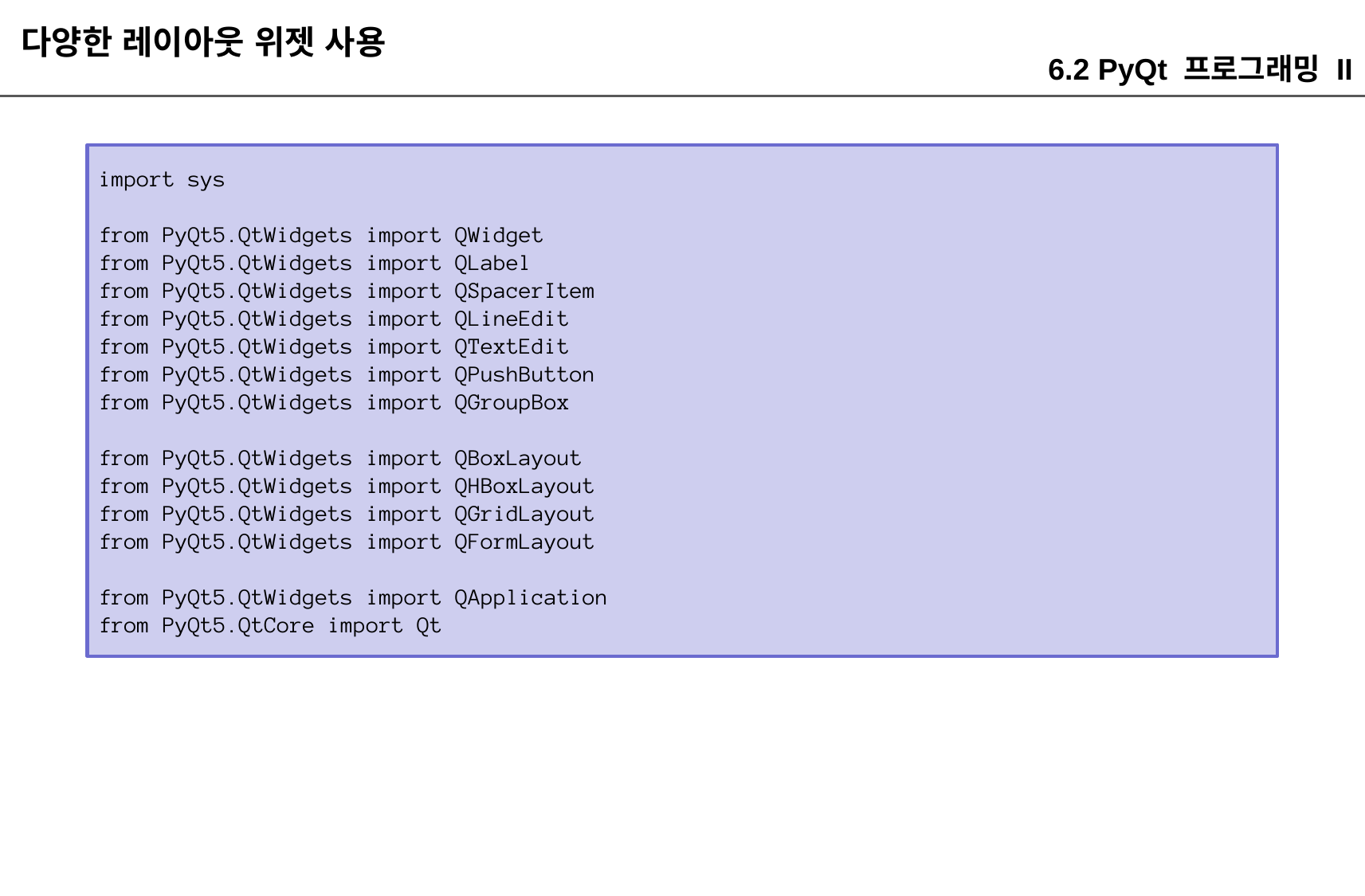

다양한 레이아웃 위젯 사용
6.2 PyQt 프로그래밍 II
import sys

from PyQt5.QtWidgets import QWidget
from PyQt5.QtWidgets import QLabel
from PyQt5.QtWidgets import QSpacerItem
from PyQt5.QtWidgets import QLineEdit
from PyQt5.QtWidgets import QTextEdit
from PyQt5.QtWidgets import QPushButton
from PyQt5.QtWidgets import QGroupBox

from PyQt5.QtWidgets import QBoxLayout
from PyQt5.QtWidgets import QHBoxLayout
from PyQt5.QtWidgets import QGridLayout
from PyQt5.QtWidgets import QFormLayout

from PyQt5.QtWidgets import QApplication
from PyQt5.QtCore import Qt